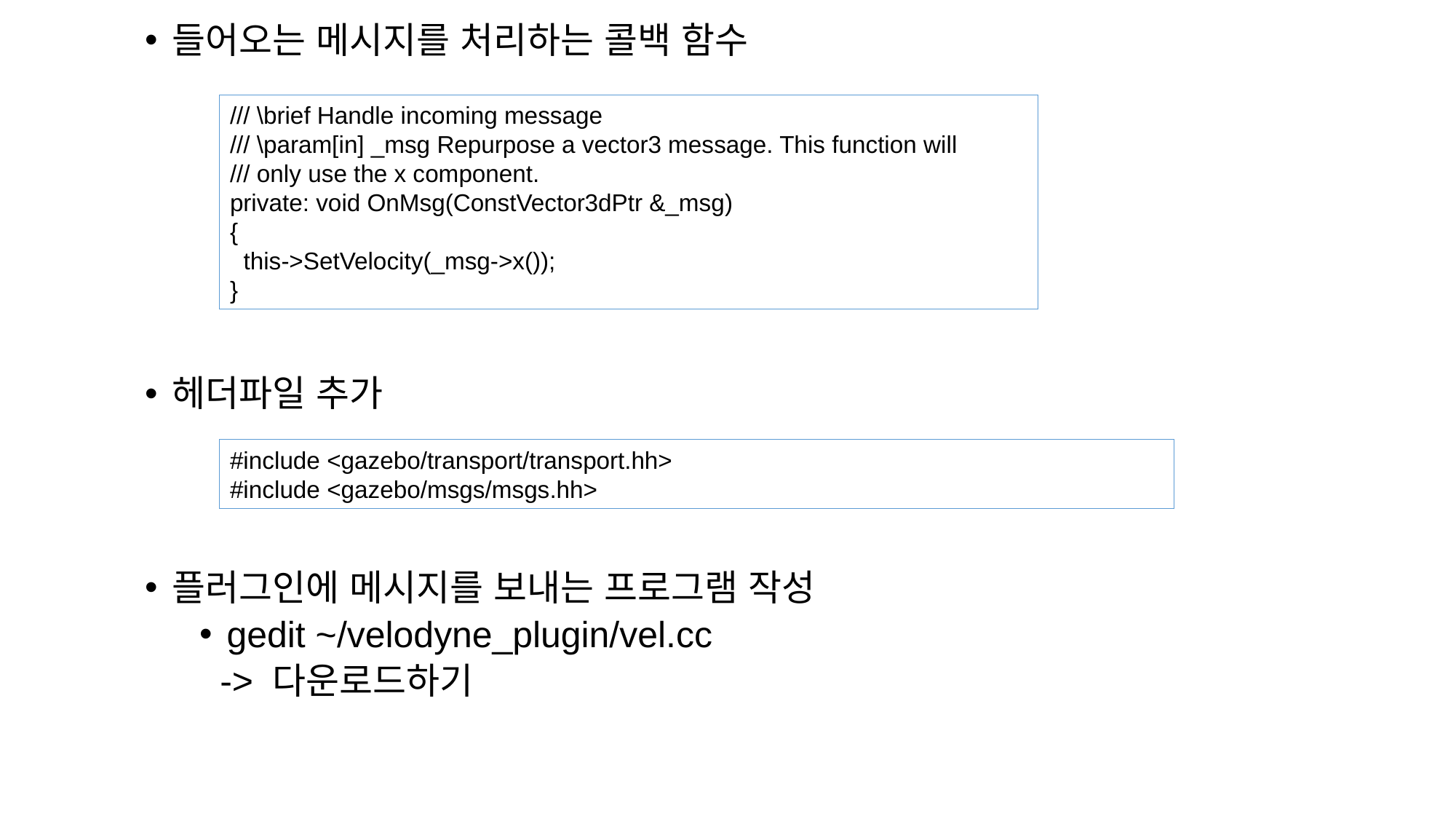

들어오는 메시지를 처리하는 콜백 함수
/// \brief Handle incoming message
/// \param[in] _msg Repurpose a vector3 message. This function will
/// only use the x component.
private: void OnMsg(ConstVector3dPtr &_msg)
{
  this->SetVelocity(_msg->x());
}
헤더파일 추가
#include <gazebo/transport/transport.hh>
#include <gazebo/msgs/msgs.hh>
플러그인에 메시지를 보내는 프로그램 작성
gedit ~/velodyne_plugin/vel.cc
  -> 다운로드하기